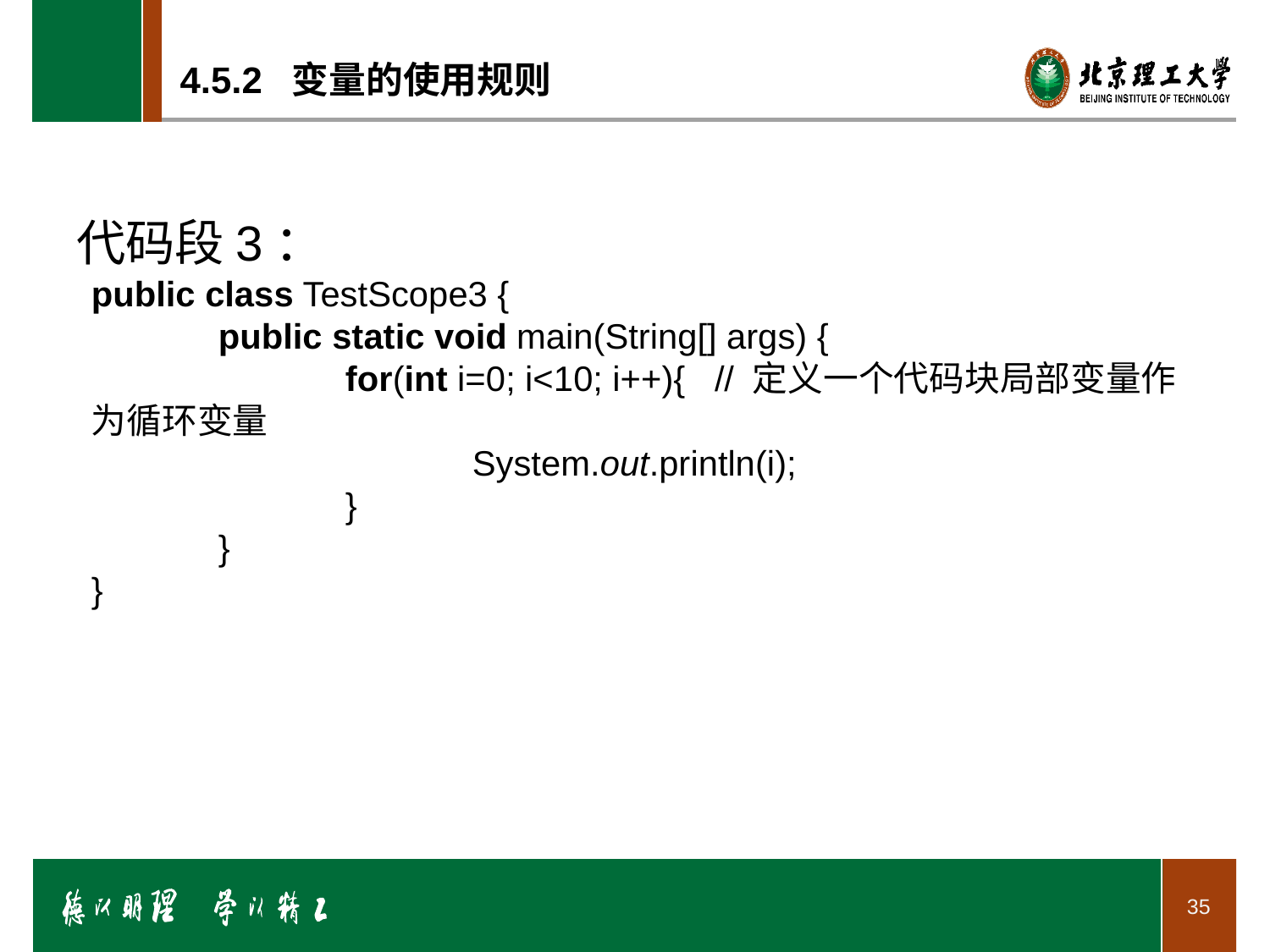

# 4.5.2  变量的使用规则
代码段3：
public class TestScope3 {
	public static void main(String[] args) {
		for(int i=0; i<10; i++){   // 定义一个代码块局部变量作为循环变量
			System.out.println(i);
		}
	}
}